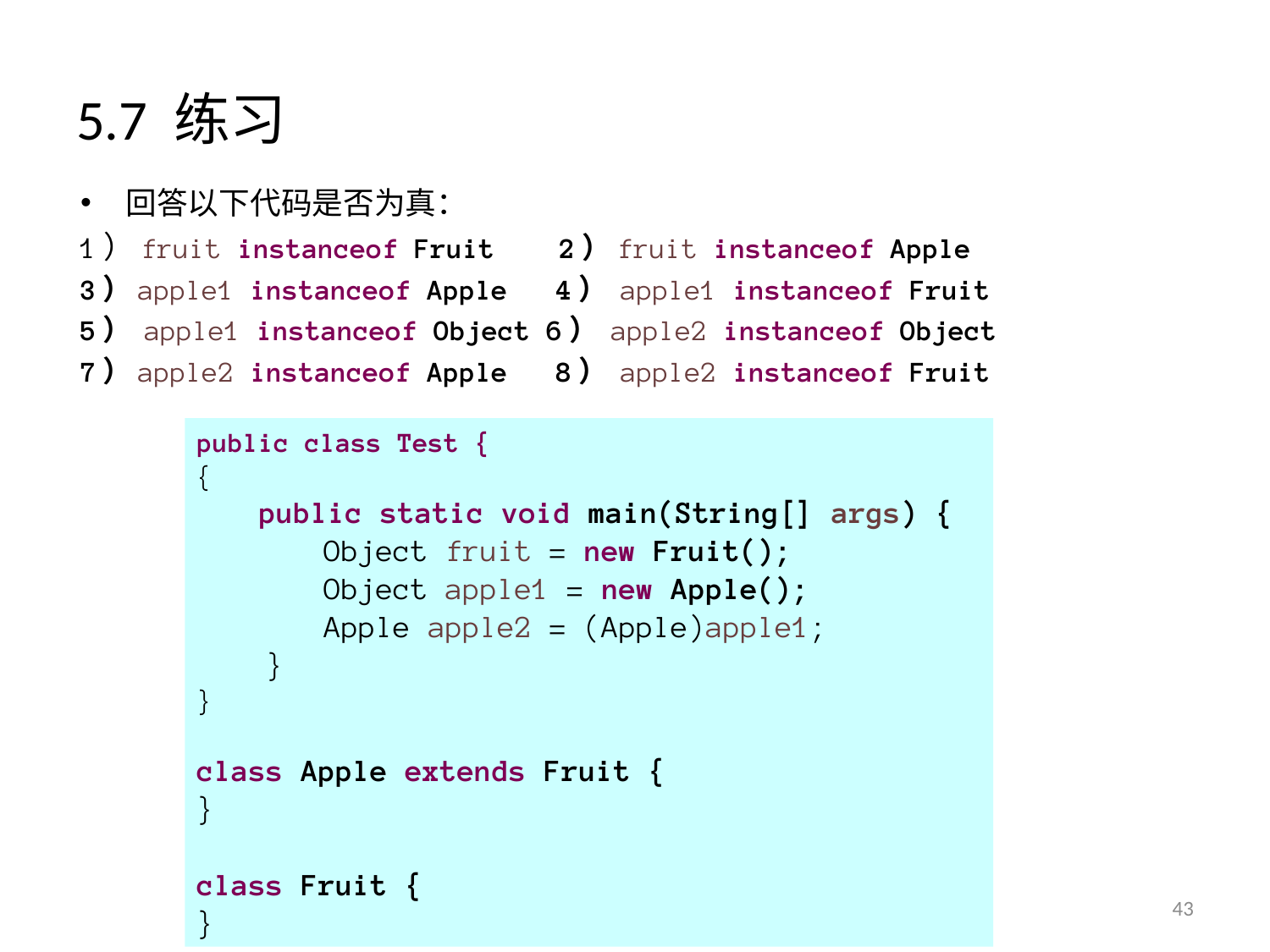

# 5.7 练习
回答以下代码是否为真：
1）fruit instanceof Fruit    2）fruit instanceof Apple
3）apple1 instanceof Apple   4） apple1 instanceof Fruit
5） apple1 instanceof Object 6） apple2 instanceof Object
7）apple2 instanceof Apple   8） apple2 instanceof Fruit
public class Test {
{
    public static void main(String[] args) {
	Object fruit = new Fruit();
	Object apple1 = new Apple();
	Apple apple2 = (Apple)apple1;
    }
}

class Apple extends Fruit {
}

class Fruit {
}
43